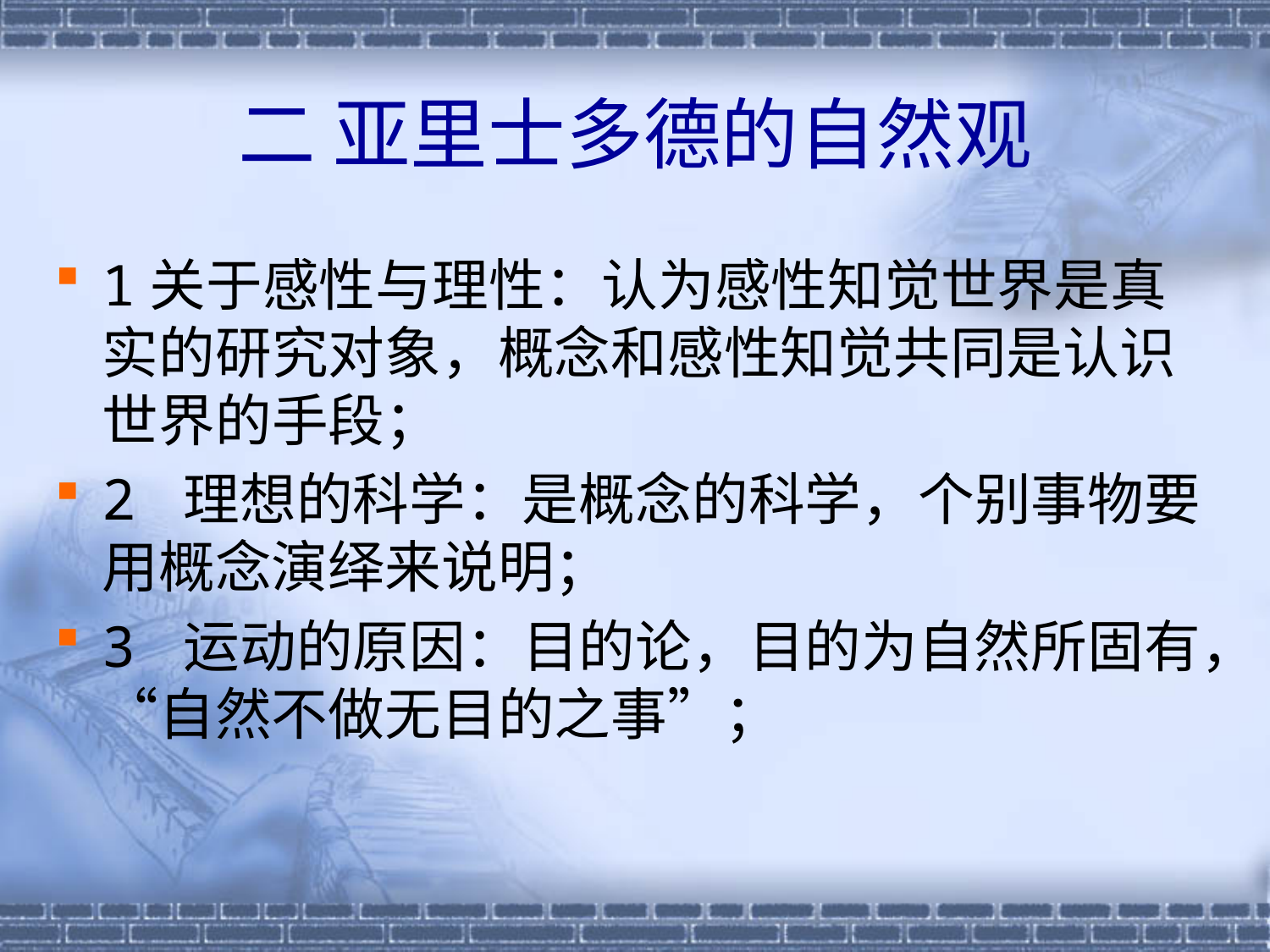

# 二 亚里士多德的自然观
1关于感性与理性：认为感性知觉世界是真实的研究对象，概念和感性知觉共同是认识世界的手段；
2 理想的科学：是概念的科学，个别事物要用概念演绎来说明；
3 运动的原因：目的论，目的为自然所固有，“自然不做无目的之事”；